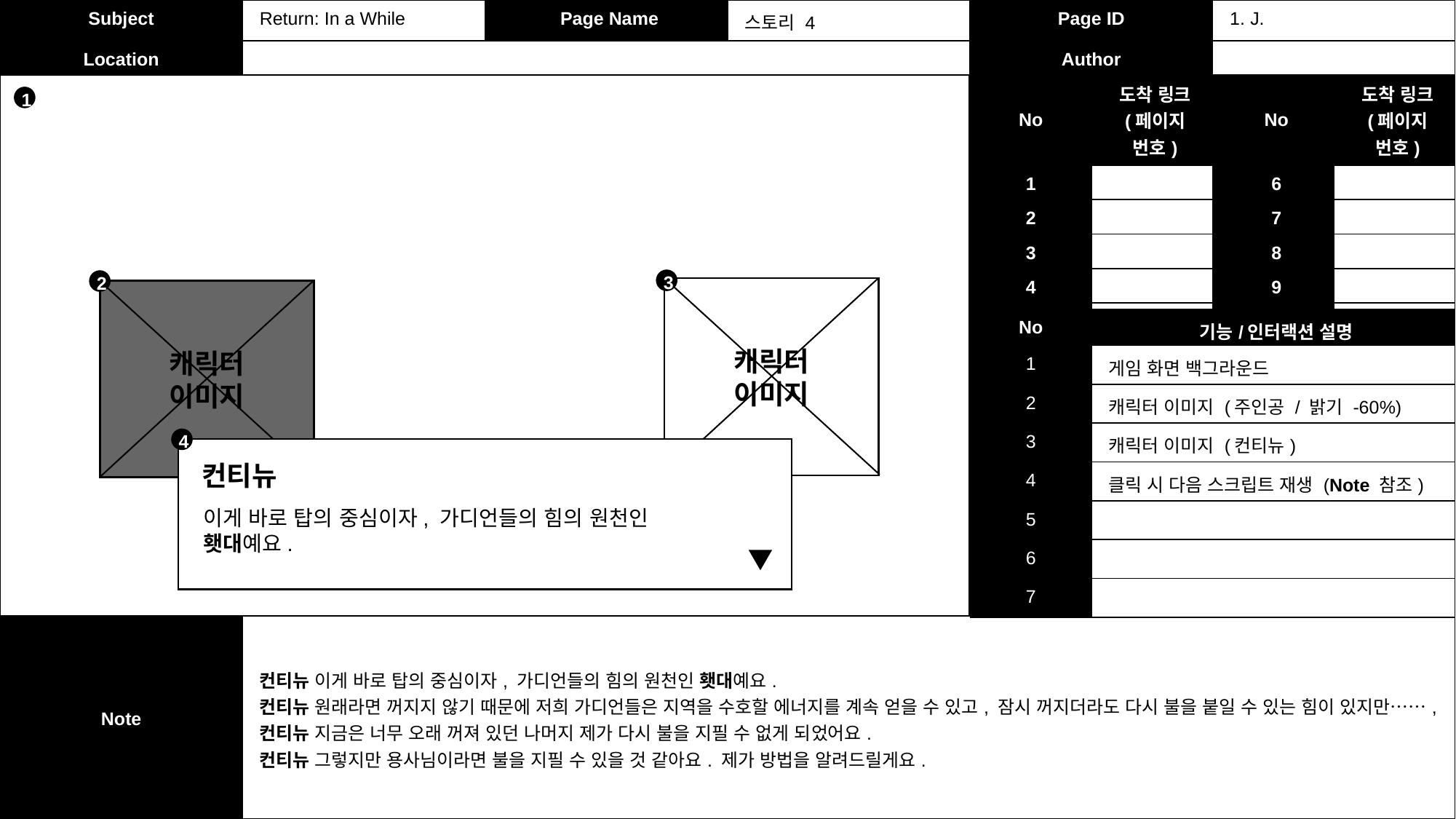

| Subject | Return: In a While | Page Name | 스토리 4 | Page ID | 1. J. |
| --- | --- | --- | --- | --- | --- |
| Location |  |  |  | Author |  |

| No | 도착 링크 (페이지 번호) | No | 도착 링크 (페이지 번호) |
| --- | --- | --- | --- |
| 1 |  | 6 |  |
| 2 |  | 7 |  |
| 3 |  | 8 |  |
| 4 |  | 9 |  |
| 5 |  | 10 |  |
1
3
2

캐릭터
이미지

캐릭터
이미지
| No | 기능/인터랙션 설명 |
| --- | --- |
| 1 | 게임 화면 백그라운드 |
| 2 | 캐릭터 이미지 (주인공 / 밝기 -60%) |
| 3 | 캐릭터 이미지 (컨티뉴) |
| 4 | 클릭 시 다음 스크립트 재생 (Note 참조) |
| 5 |  |
| 6 |  |
| 7 |  |
4

컨티뉴
이게 바로 탑의 중심이자, 가디언들의 힘의 원천인 횃대예요.

| Note | 컨티뉴 이게 바로 탑의 중심이자, 가디언들의 힘의 원천인 횃대예요. 컨티뉴 원래라면 꺼지지 않기 때문에 저희 가디언들은 지역을 수호할 에너지를 계속 얻을 수 있고, 잠시 꺼지더라도 다시 불을 붙일 수 있는 힘이 있지만……, 컨티뉴 지금은 너무 오래 꺼져 있던 나머지 제가 다시 불을 지필 수 없게 되었어요. 컨티뉴 그렇지만 용사님이라면 불을 지필 수 있을 것 같아요. 제가 방법을 알려드릴게요. |
| --- | --- |